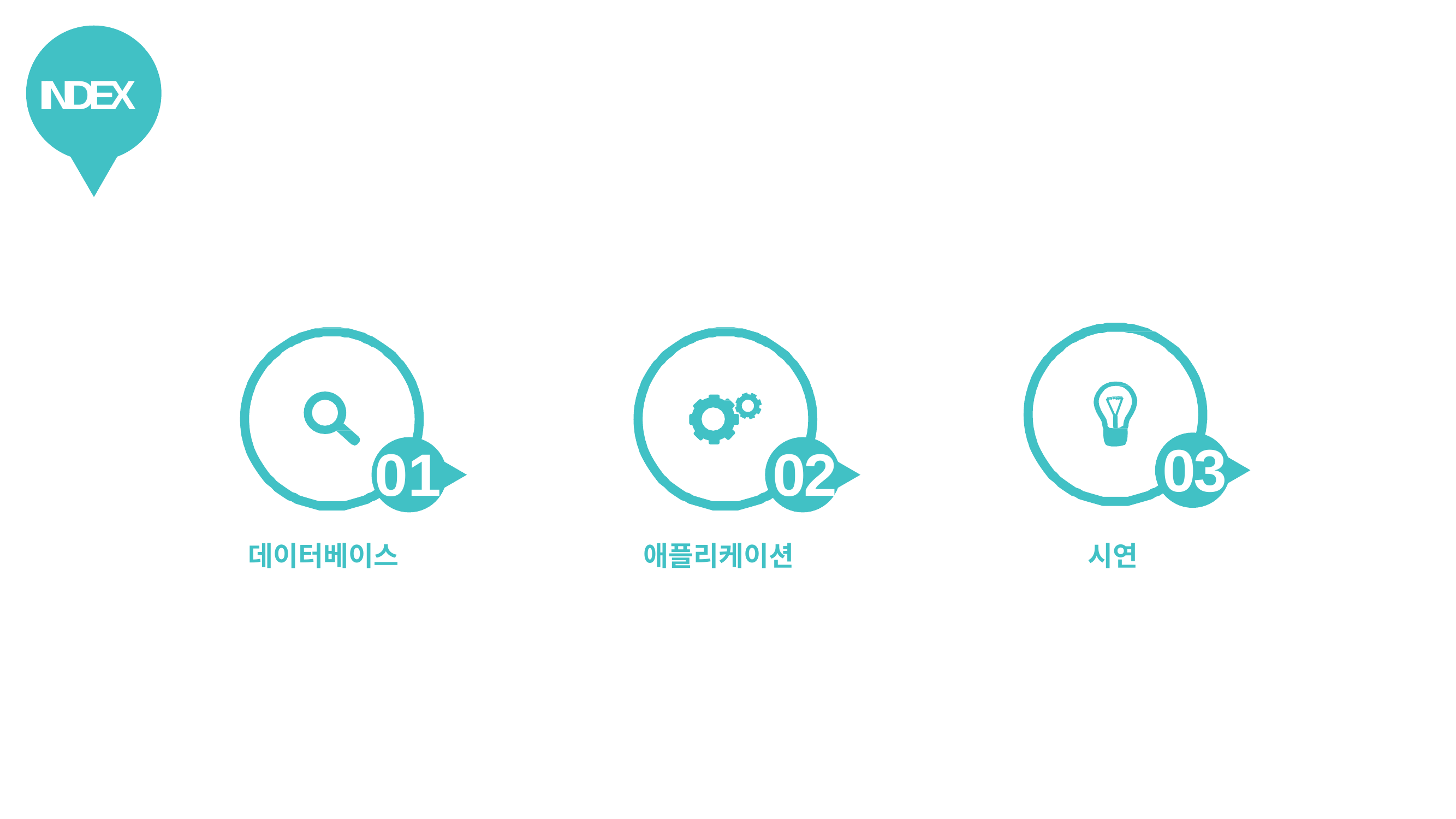

# INDEX

03

01
02

애플리케이션
시연
데이터베이스